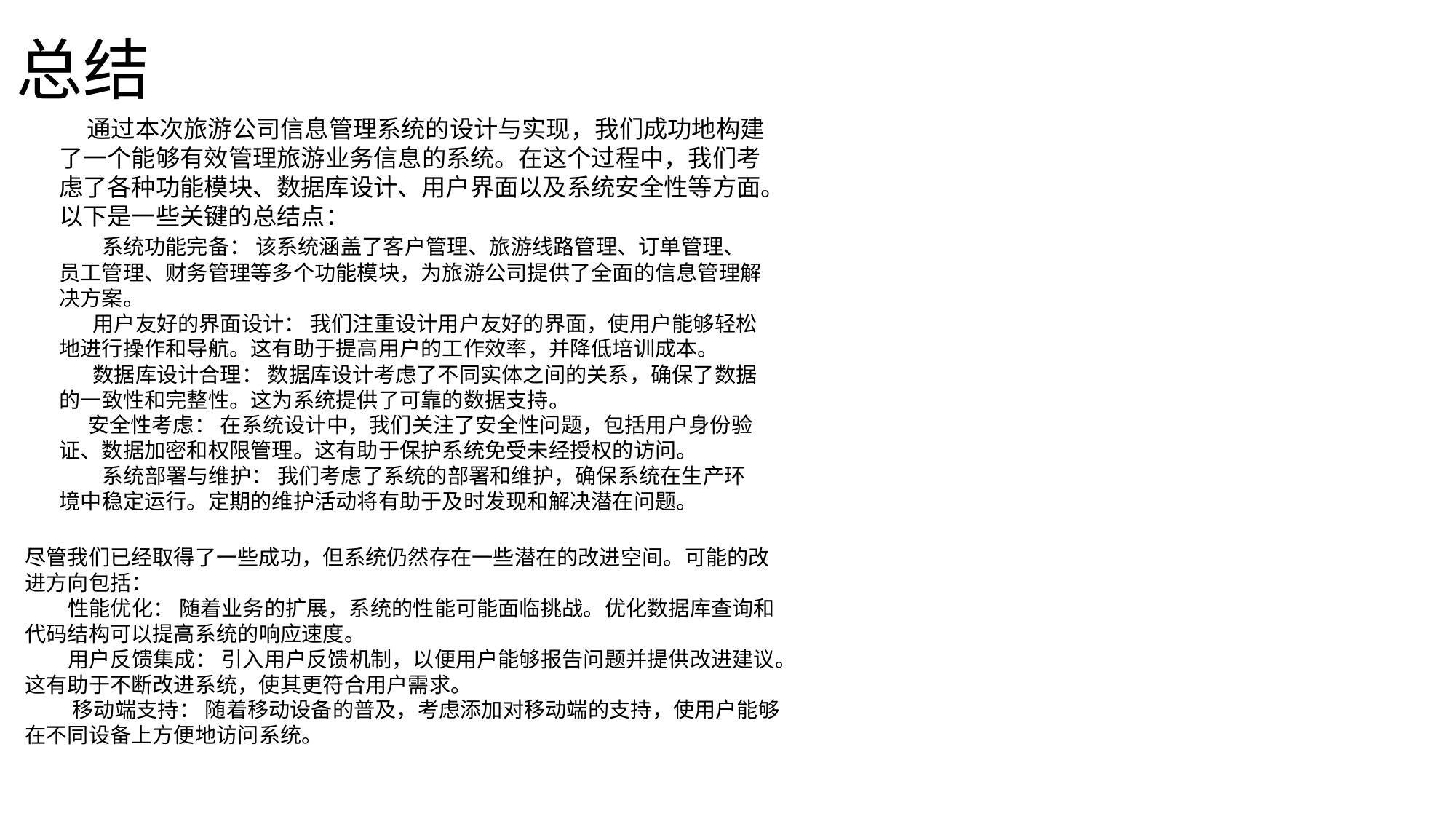

总结
    通过本次旅游公司信息管理系统的设计与实现，我们成功地构建了一个能够有效管理旅游业务信息的系统。在这个过程中，我们考虑了各种功能模块、数据库设计、用户界面以及系统安全性等方面。以下是一些关键的总结点：
       系统功能完备： 该系统涵盖了客户管理、旅游线路管理、订单管理、员工管理、财务管理等多个功能模块，为旅游公司提供了全面的信息管理解决方案。
      用户友好的界面设计： 我们注重设计用户友好的界面，使用户能够轻松地进行操作和导航。这有助于提高用户的工作效率，并降低培训成本。
      数据库设计合理： 数据库设计考虑了不同实体之间的关系，确保了数据的一致性和完整性。这为系统提供了可靠的数据支持。
     安全性考虑： 在系统设计中，我们关注了安全性问题，包括用户身份验证、数据加密和权限管理。这有助于保护系统免受未经授权的访问。
        系统部署与维护： 我们考虑了系统的部署和维护，确保系统在生产环境中稳定运行。定期的维护活动将有助于及时发现和解决潜在问题。
尽管我们已经取得了一些成功，但系统仍然存在一些潜在的改进空间。可能的改进方向包括：
        性能优化： 随着业务的扩展，系统的性能可能面临挑战。优化数据库查询和代码结构可以提高系统的响应速度。
        用户反馈集成： 引入用户反馈机制，以便用户能够报告问题并提供改进建议。这有助于不断改进系统，使其更符合用户需求。
         移动端支持： 随着移动设备的普及，考虑添加对移动端的支持，使用户能够在不同设备上方便地访问系统。